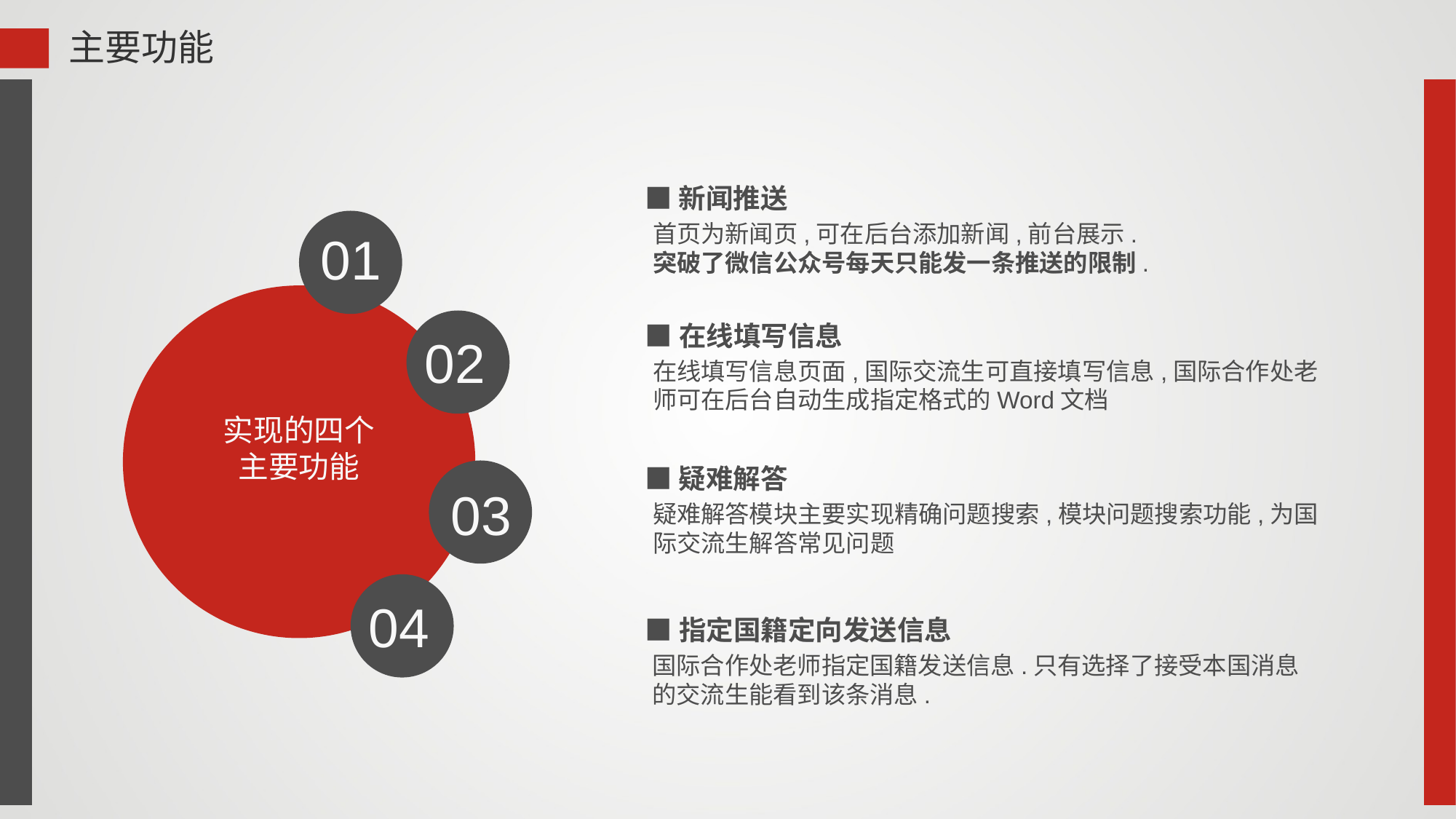

主要功能

■新闻推送

01
首页为新闻页,可在后台添加新闻,前台展示.
突破了微信公众号每天只能发一条推送的限制.

02
■在线填写信息
在线填写信息页面,国际交流生可直接填写信息,国际合作处老师可在后台自动生成指定格式的Word文档
实现的四个主要功能
■疑难解答

03
疑难解答模块主要实现精确问题搜索,模块问题搜索功能,为国际交流生解答常见问题

04
■指定国籍定向发送信息
国际合作处老师指定国籍发送信息.只有选择了接受本国消息的交流生能看到该条消息.